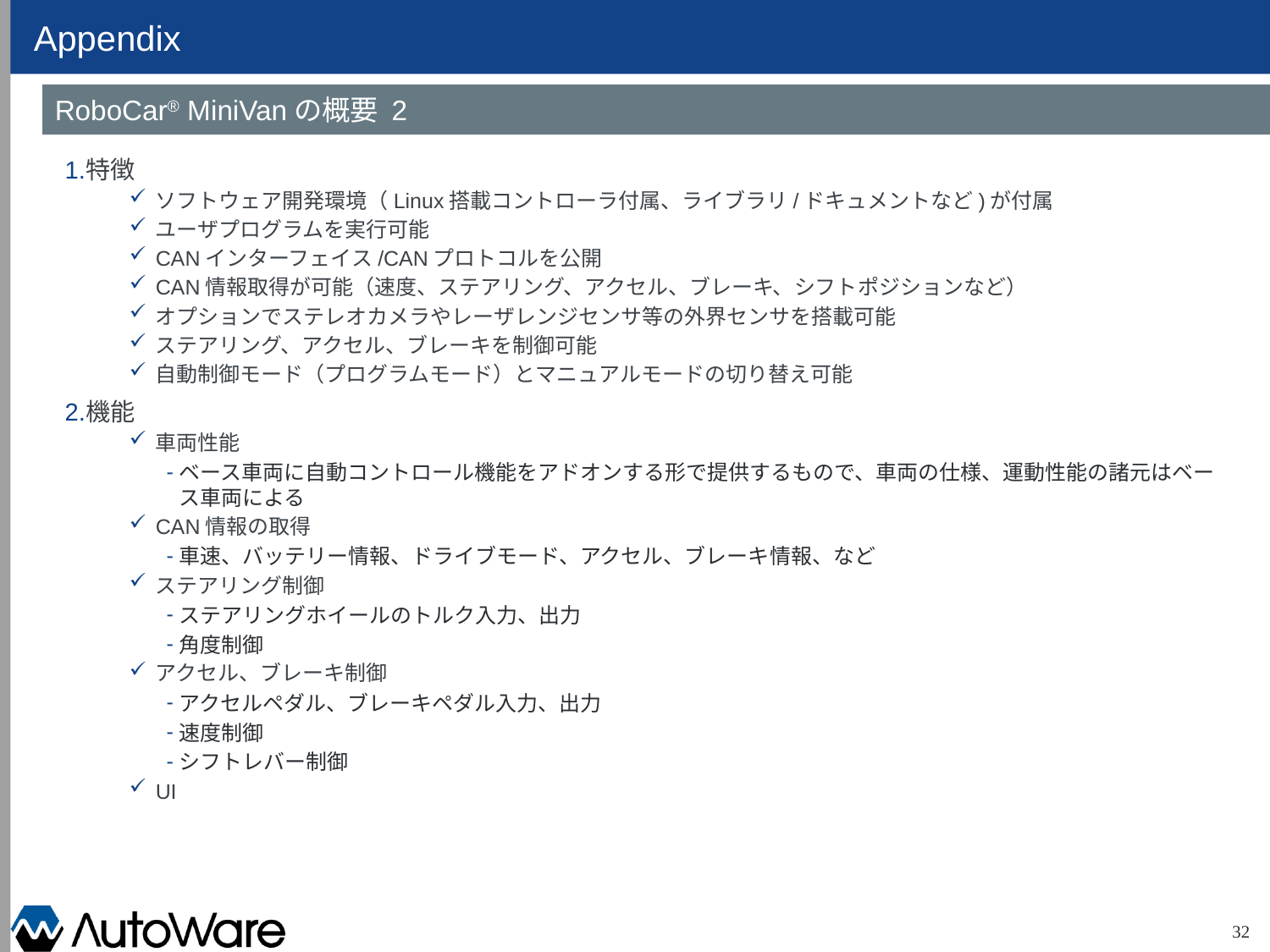

# Appendix
RoboCar® MiniVanの概要 2
特徴
ソフトウェア開発環境（Linux搭載コントローラ付属、ライブラリ/ドキュメントなど)が付属
ユーザプログラムを実行可能
CANインターフェイス/CANプロトコルを公開
CAN情報取得が可能（速度、ステアリング、アクセル、ブレーキ、シフトポジションなど）
オプションでステレオカメラやレーザレンジセンサ等の外界センサを搭載可能
ステアリング、アクセル、ブレーキを制御可能
自動制御モード（プログラムモード）とマニュアルモードの切り替え可能
機能
車両性能
ベース車両に自動コントロール機能をアドオンする形で提供するもので、車両の仕様、運動性能の諸元はベース車両による
CAN情報の取得
車速、バッテリー情報、ドライブモード、アクセル、ブレーキ情報、など
ステアリング制御
ステアリングホイールのトルク入力、出力
角度制御
アクセル、ブレーキ制御
アクセルペダル、ブレーキペダル入力、出力
速度制御
シフトレバー制御
UI

32